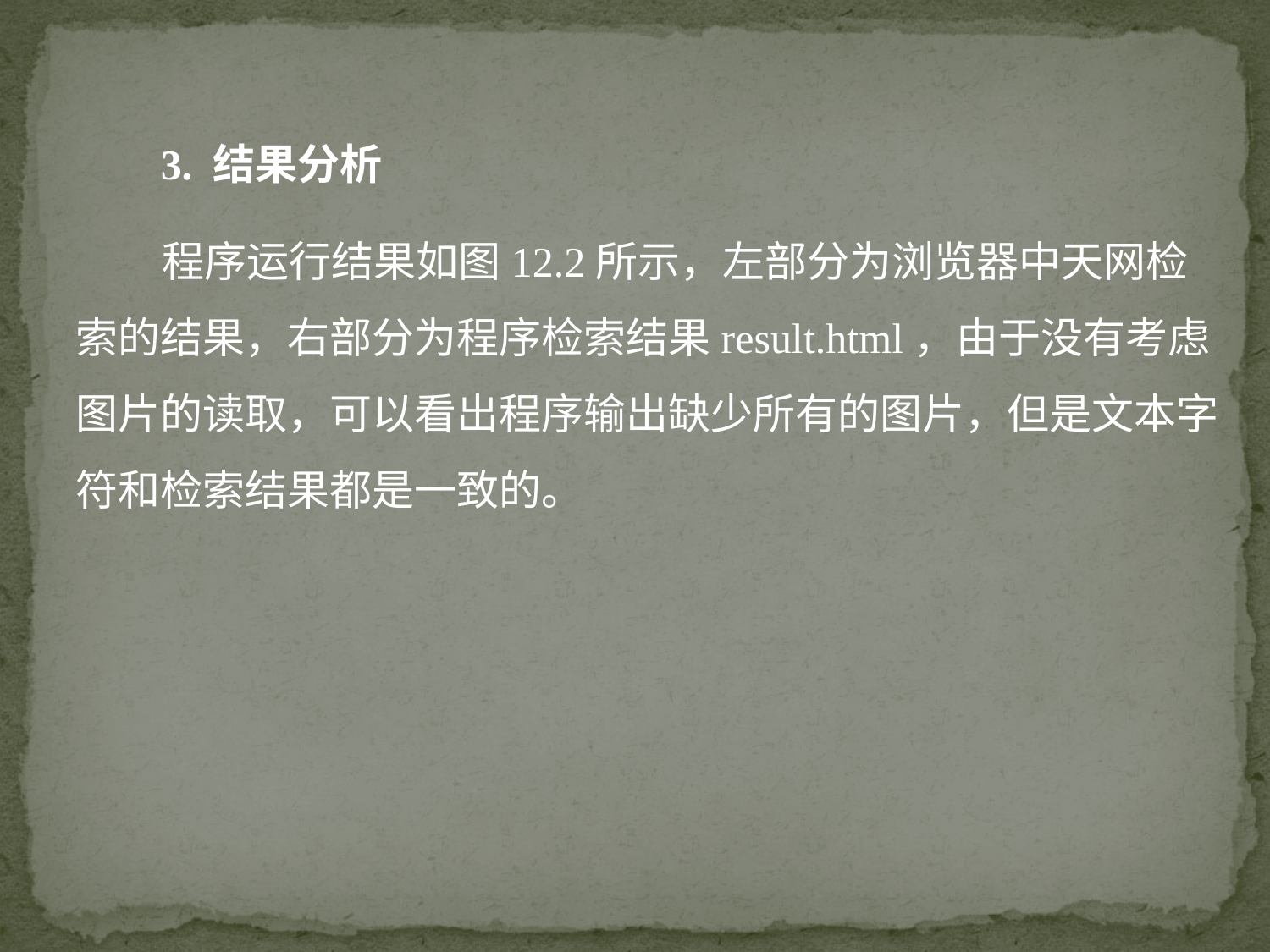

3. 结果分析
        程序运行结果如图12.2所示，左部分为浏览器中天网检索的结果，右部分为程序检索结果result.html，由于没有考虑图片的读取，可以看出程序输出缺少所有的图片，但是文本字符和检索结果都是一致的。